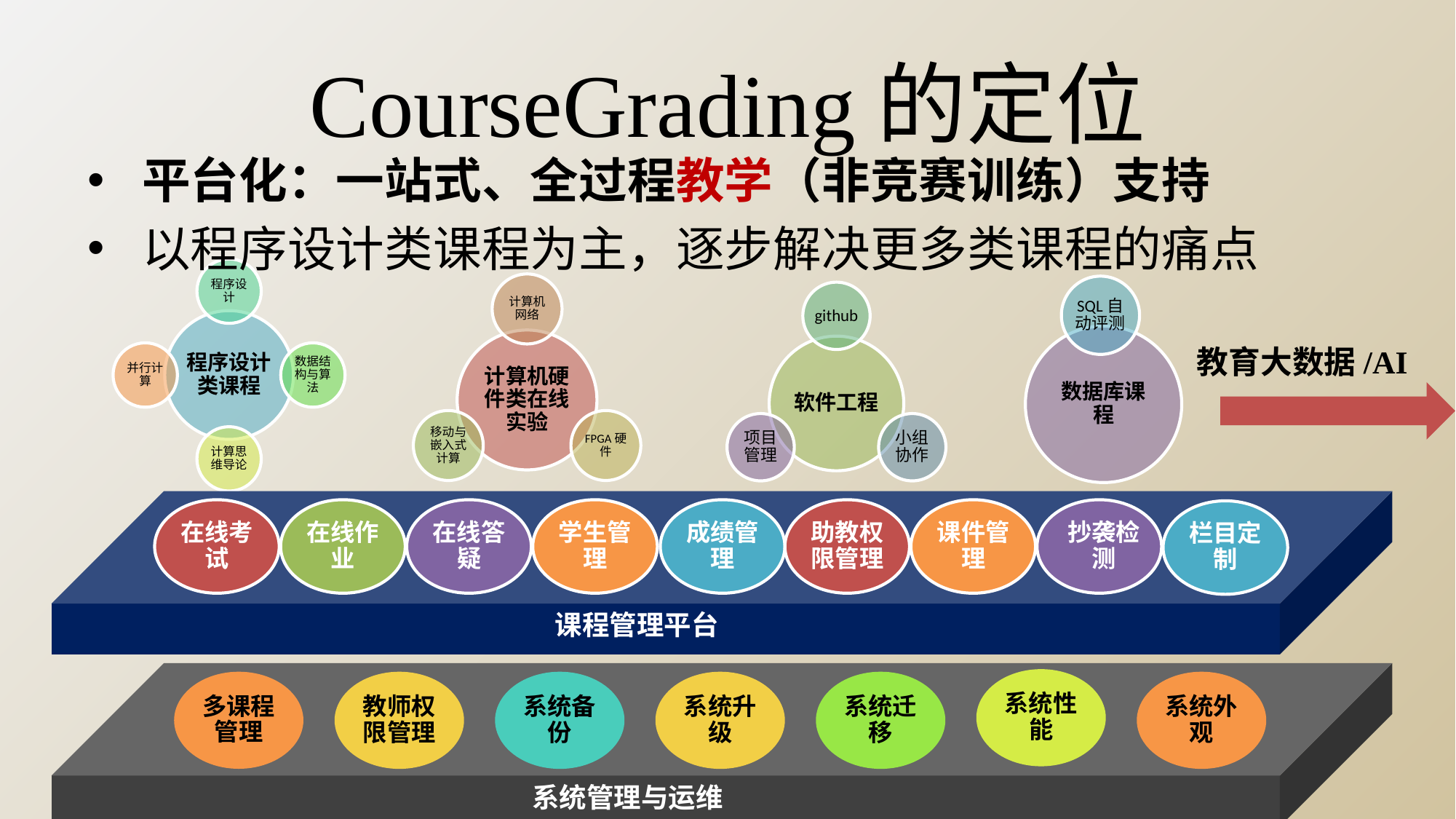

# CourseGrading的定位
平台化：一站式、全过程教学（非竞赛训练）支持
以程序设计类课程为主，逐步解决更多类课程的痛点

程序设计类课程
程序设计
数据结构与算法
计算思维导论
并行计算
计算机硬件类在线实验
计算机网络
FPGA硬件
移动与嵌入式计算
软件工程
github
小组协作
项目管理
数据库课程
SQL自动评测
教育大数据/AI

在线考试

在线作业

在线答疑

成绩管理

助教权限管理

课件管理

抄袭检测

栏目定制
课程管理平台

学生管理

系统性能

多课程管理

教师权限管理

系统备份

系统升级

系统迁移

系统外观
系统管理与运维